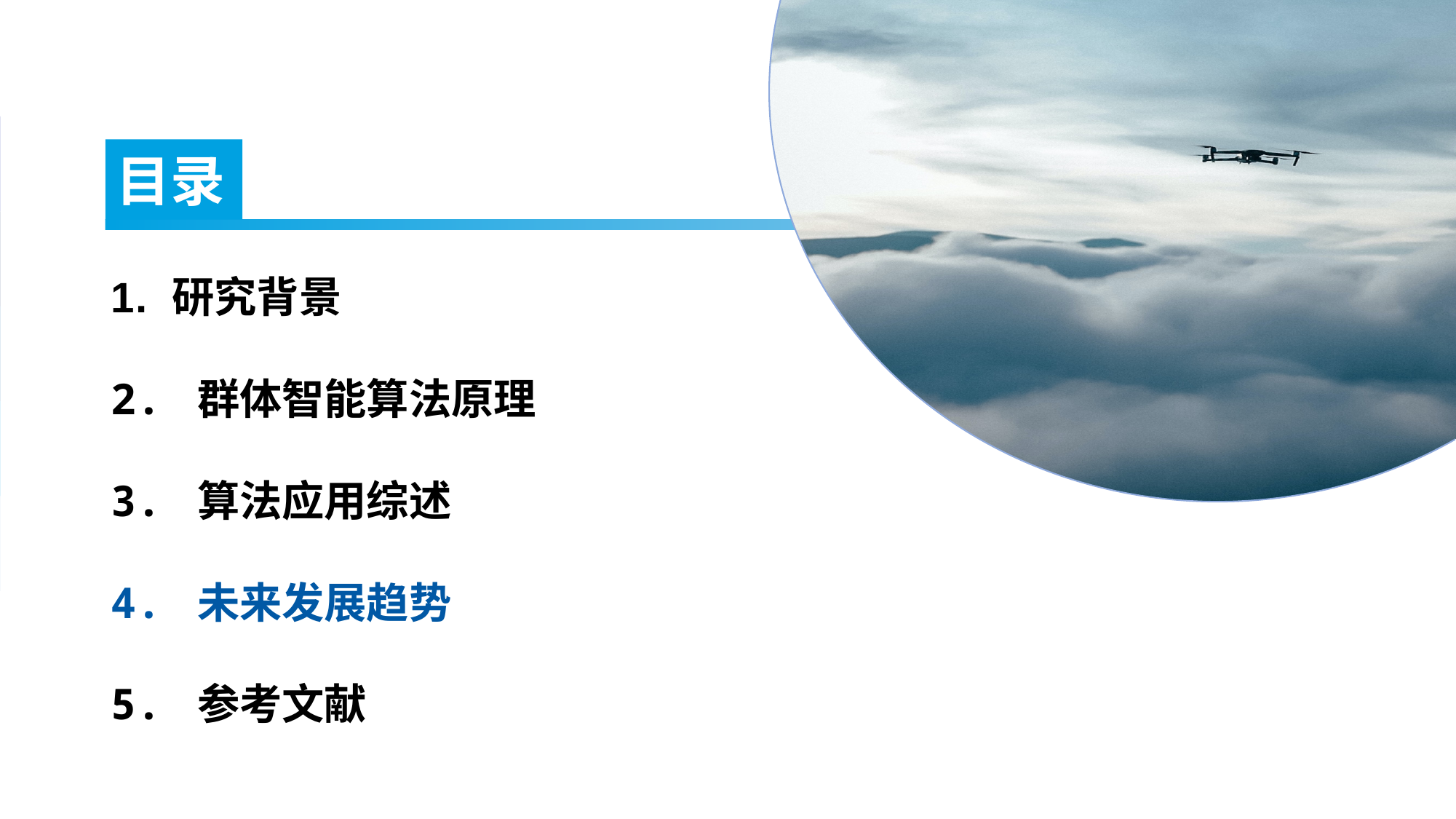

研究背景

2. 群体智能算法原理

3. 算法应用综述

4. 未来发展趋势

5. 参考文献